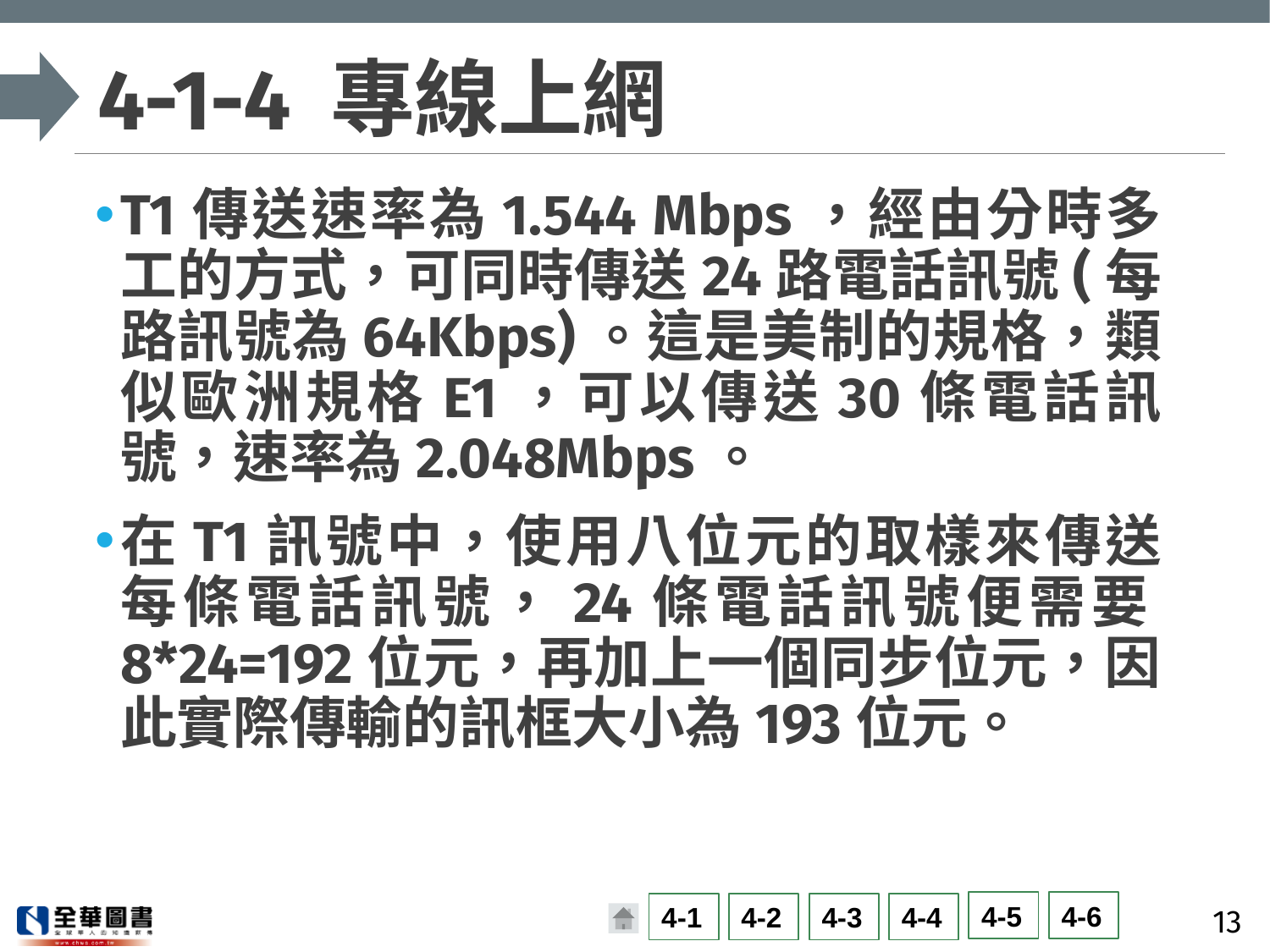

# 4-1-4 專線上網
T1傳送速率為1.544 Mbps，經由分時多工的方式，可同時傳送24路電話訊號(每路訊號為64Kbps)。這是美制的規格，類似歐洲規格E1，可以傳送30條電話訊號，速率為2.048Mbps。
在T1訊號中，使用八位元的取樣來傳送每條電話訊號，24條電話訊號便需要8*24=192位元，再加上一個同步位元，因此實際傳輸的訊框大小為193位元。
13